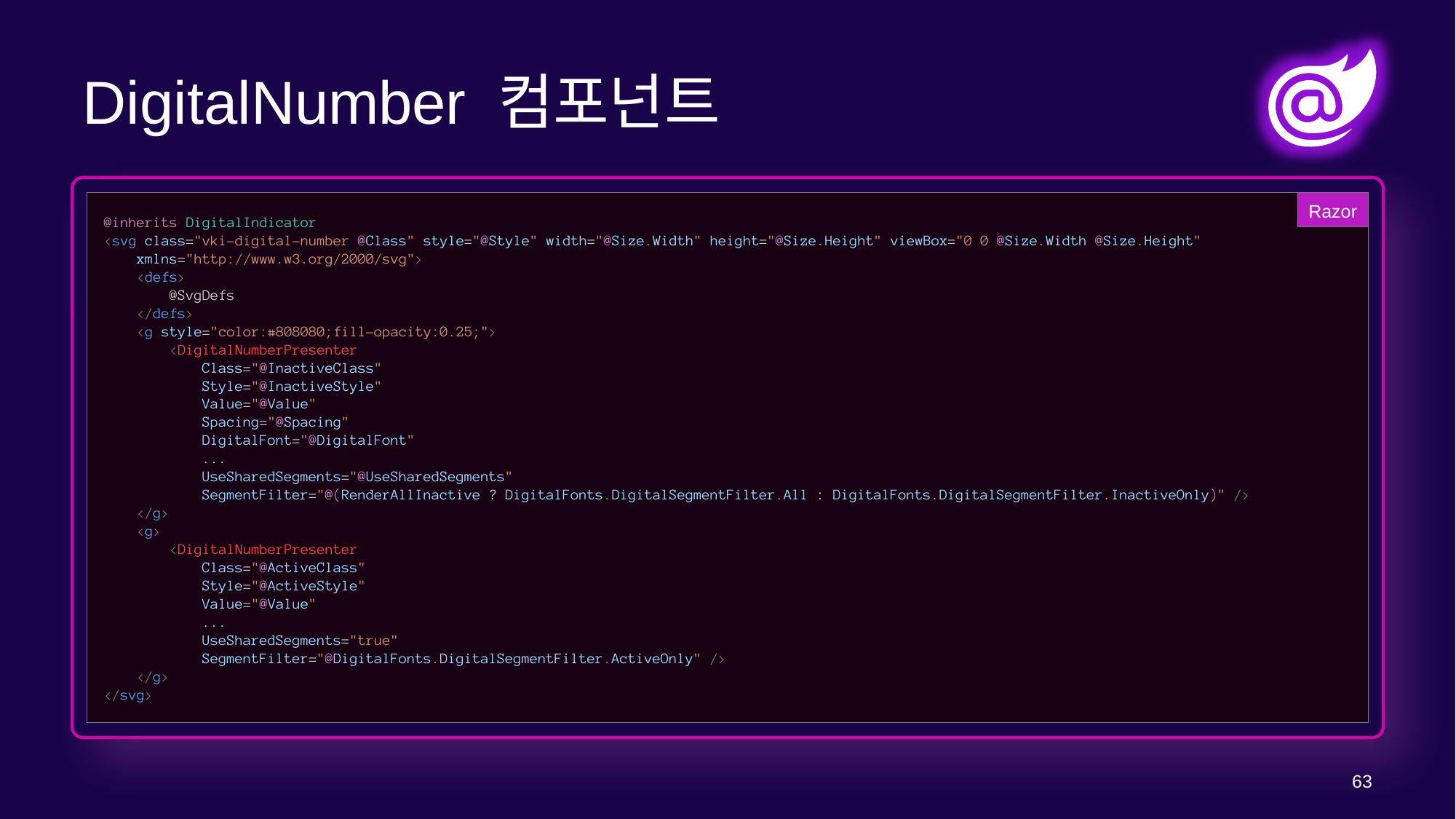

# DigitalNumber 컴포넌트

Razor
@inherits DigitalIndicator
<svg class="vki-digital-number @Class" style="@Style" width="@Size.Width" height="@Size.Height" viewBox="0 0 @Size.Width @Size.Height"
    xmlns="http://www.w3.org/2000/svg">
    <defs>
        @SvgDefs
    </defs>
    <g style="color:#808080;fill-opacity:0.25;">
        <DigitalNumberPresenter
            Class="@InactiveClass"
            Style="@InactiveStyle"
            Value="@Value"
            Spacing="@Spacing"
            DigitalFont="@DigitalFont"
            ...
            UseSharedSegments="@UseSharedSegments"
            SegmentFilter="@(RenderAllInactive ? DigitalFonts.DigitalSegmentFilter.All : DigitalFonts.DigitalSegmentFilter.InactiveOnly)" />
    </g>
    <g>
        <DigitalNumberPresenter
            Class="@ActiveClass"
            Style="@ActiveStyle"
            Value="@Value"
            ...
            UseSharedSegments="true"
            SegmentFilter="@DigitalFonts.DigitalSegmentFilter.ActiveOnly" />
    </g>
</svg>
63